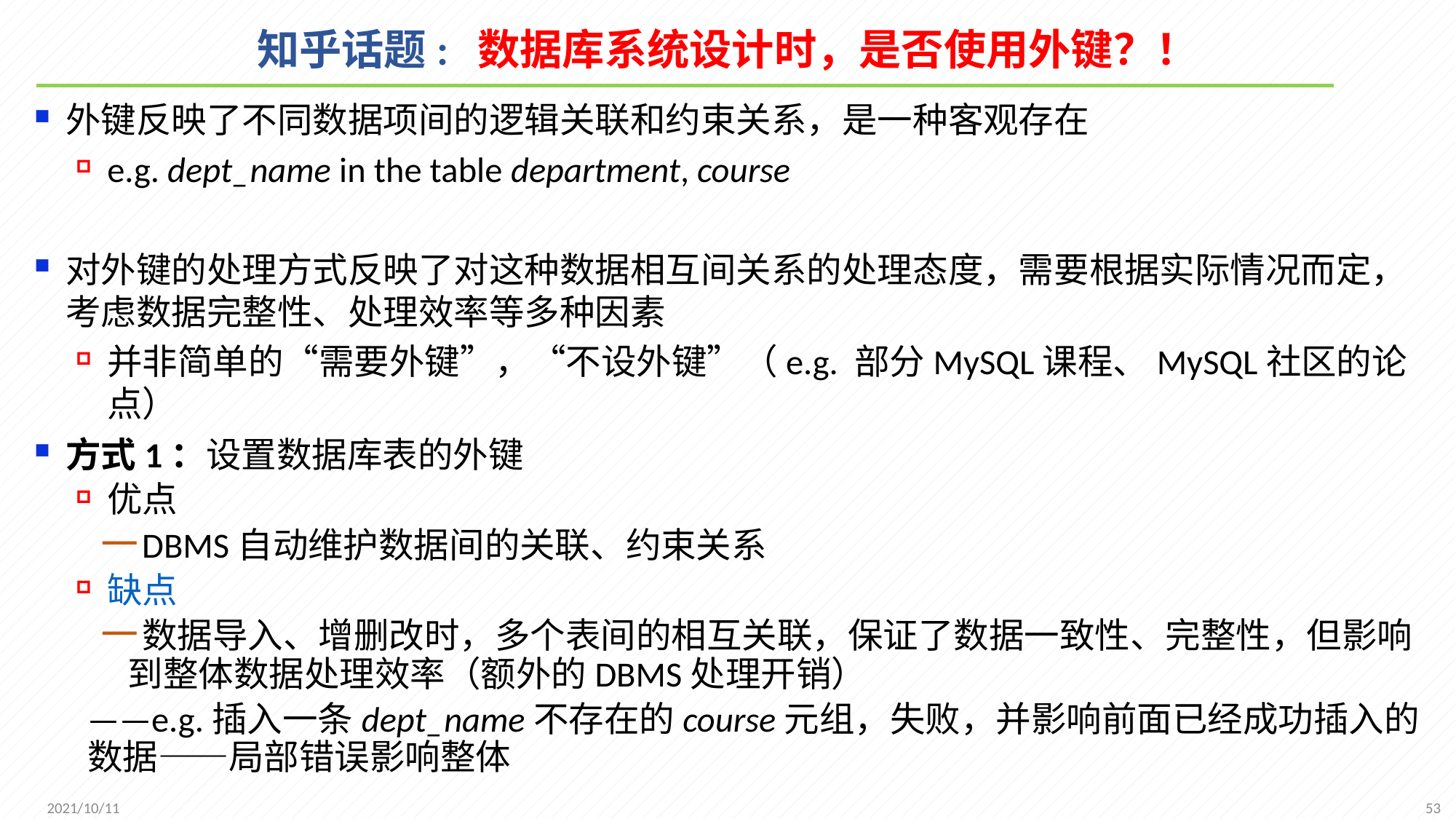

# 知乎话题:  数据库系统设计时，是否使用外键？！
外键反映了不同数据项间的逻辑关联和约束关系，是一种客观存在
e.g. dept_name in the table department, course

对外键的处理方式反映了对这种数据相互间关系的处理态度，需要根据实际情况而定，考虑数据完整性、处理效率等多种因素
并非简单的“需要外键”，“不设外键”（e.g. 部分MySQL课程、MySQL社区的论点）
方式1：设置数据库表的外键
优点
DBMS自动维护数据间的关联、约束关系
缺点
数据导入、增删改时，多个表间的相互关联，保证了数据一致性、完整性，但影响到整体数据处理效率（额外的DBMS处理开销）
——e.g.插入一条dept_name不存在的course元组，失败，并影响前面已经成功插入的数据——局部错误影响整体

53
2021/10/11